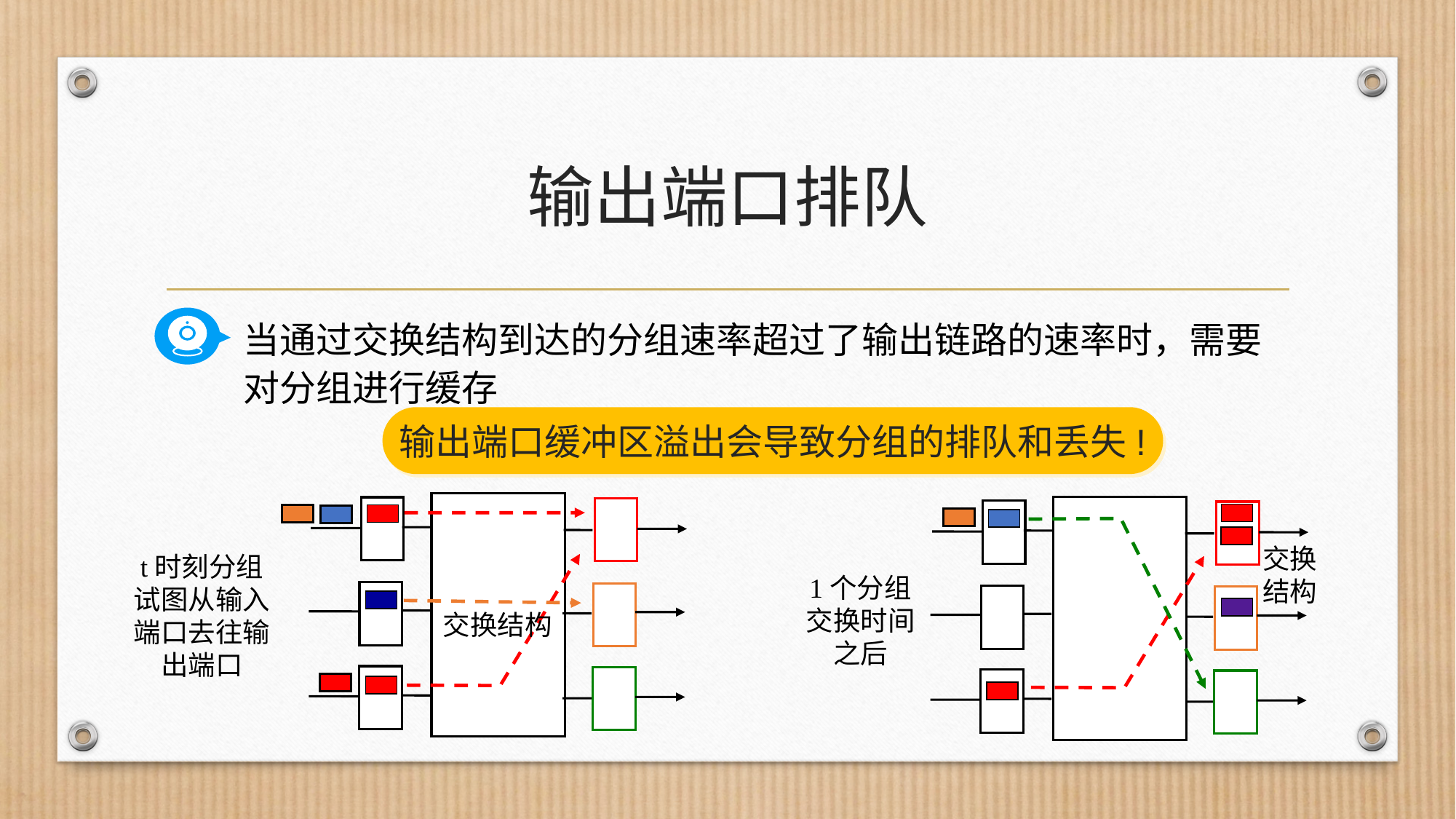

# 输出端口排队

当通过交换结构到达的分组速率超过了输出链路的速率时，需要对分组进行缓存
输出端口缓冲区溢出会导致分组的排队和丢失!

t时刻分组试图从输入端口去往输出端口

交换结构

交换结构

1个分组交换时间之后